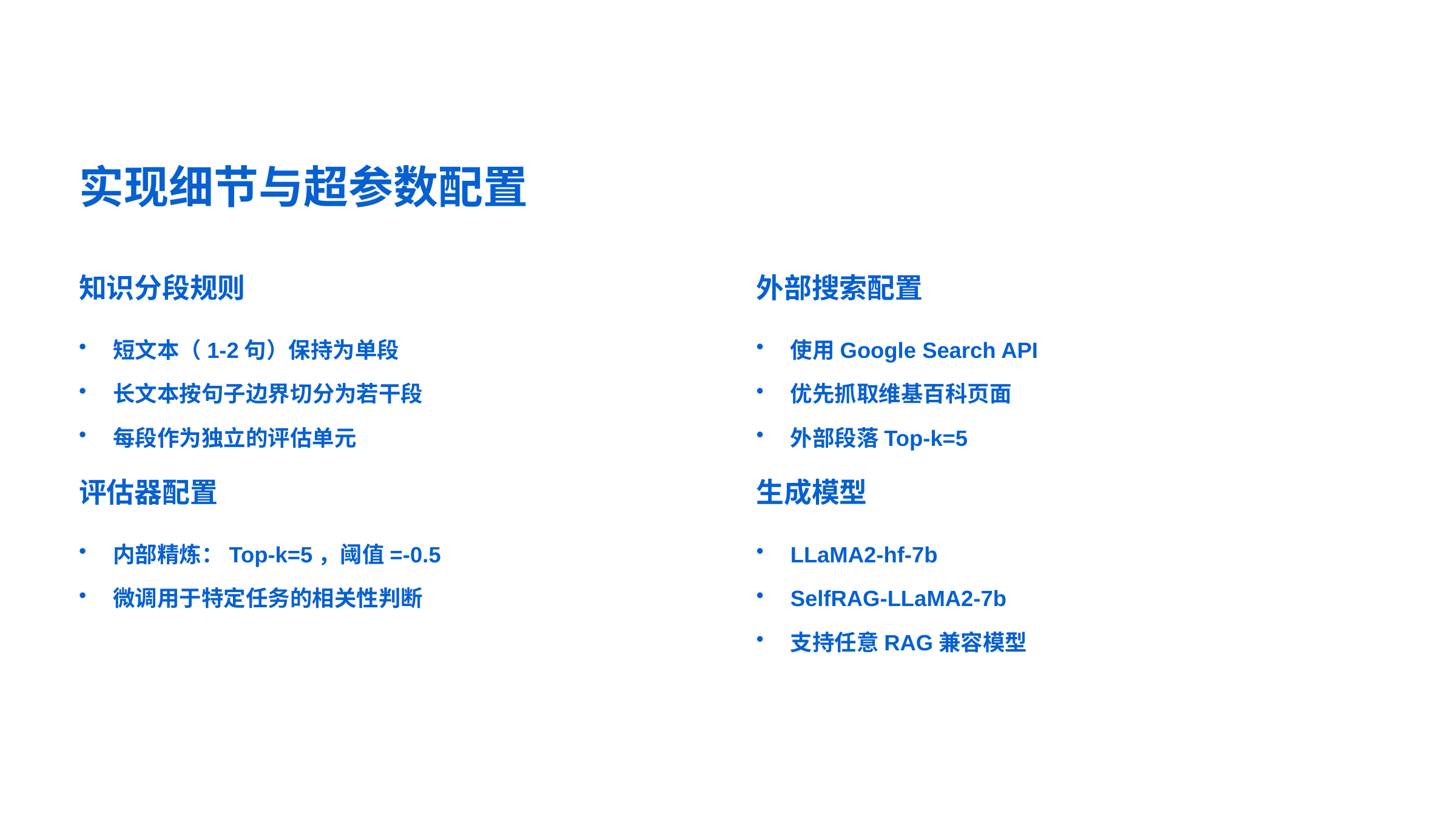

实现细节与超参数配置
知识分段规则
外部搜索配置
短文本（1-2句）保持为单段
使用Google Search API
长文本按句子边界切分为若干段
优先抓取维基百科页面
每段作为独立的评估单元
外部段落Top-k=5
评估器配置
生成模型
内部精炼：Top-k=5，阈值=-0.5
LLaMA2-hf-7b
微调用于特定任务的相关性判断
SelfRAG-LLaMA2-7b
支持任意RAG兼容模型